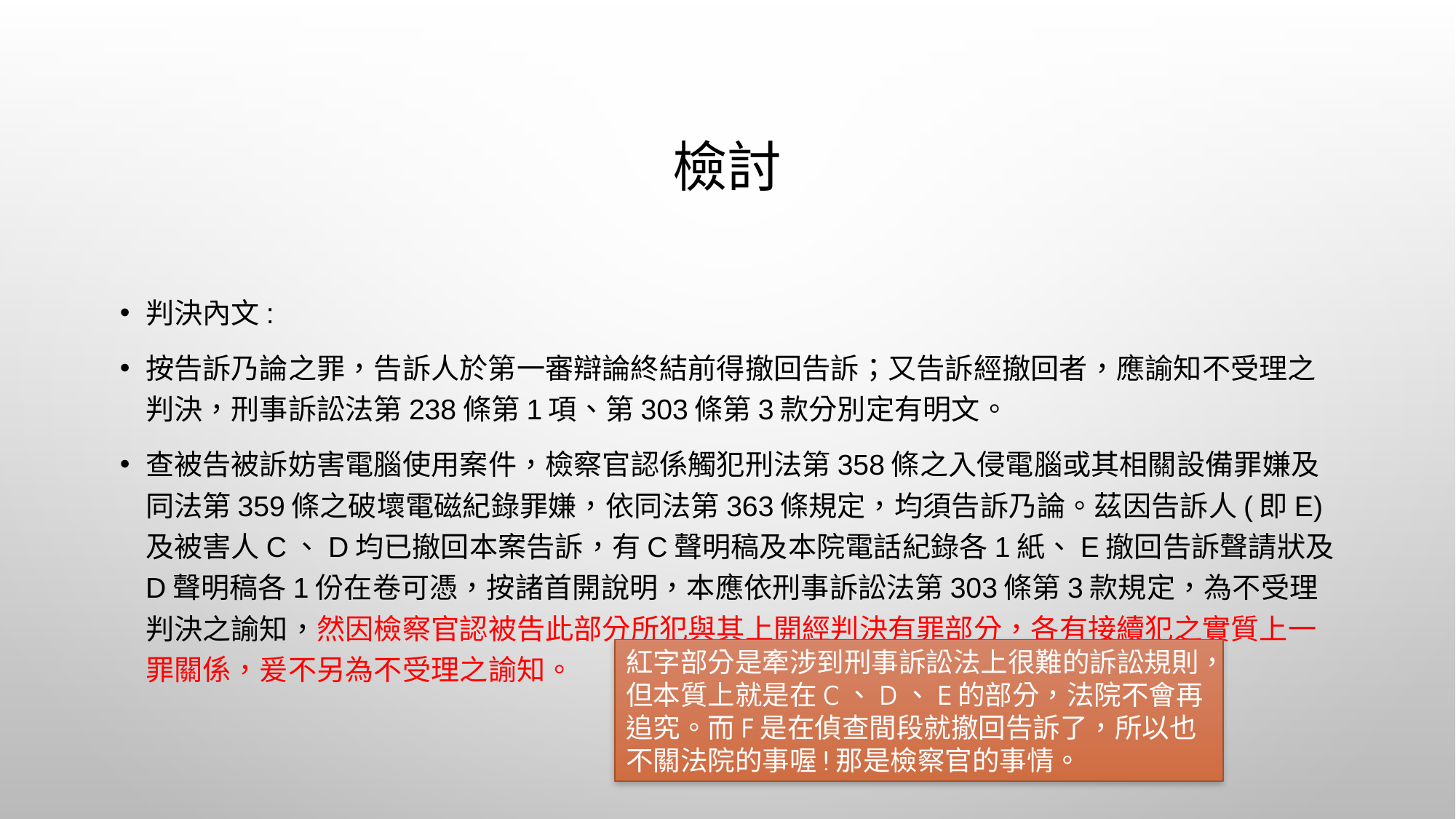

# 檢討
判決內文:
按告訴乃論之罪，告訴人於第一審辯論終結前得撤回告訴；又告訴經撤回者，應諭知不受理之判決，刑事訴訟法第238條第1項、第303條第3款分別定有明文。
查被告被訴妨害電腦使用案件，檢察官認係觸犯刑法第358條之入侵電腦或其相關設備罪嫌及同法第359條之破壞電磁紀錄罪嫌，依同法第363條規定，均須告訴乃論。茲因告訴人(即E)及被害人C、D均已撤回本案告訴，有C聲明稿及本院電話紀錄各1紙、E撤回告訴聲請狀及D聲明稿各1份在卷可憑，按諸首開說明，本應依刑事訴訟法第303條第3款規定，為不受理判決之諭知，然因檢察官認被告此部分所犯與其上開經判決有罪部分，各有接續犯之實質上一罪關係，爰不另為不受理之諭知。
紅字部分是牽涉到刑事訴訟法上很難的訴訟規則，但本質上就是在C、D、E的部分，法院不會再追究。而F是在偵查間段就撤回告訴了，所以也不關法院的事喔!那是檢察官的事情。